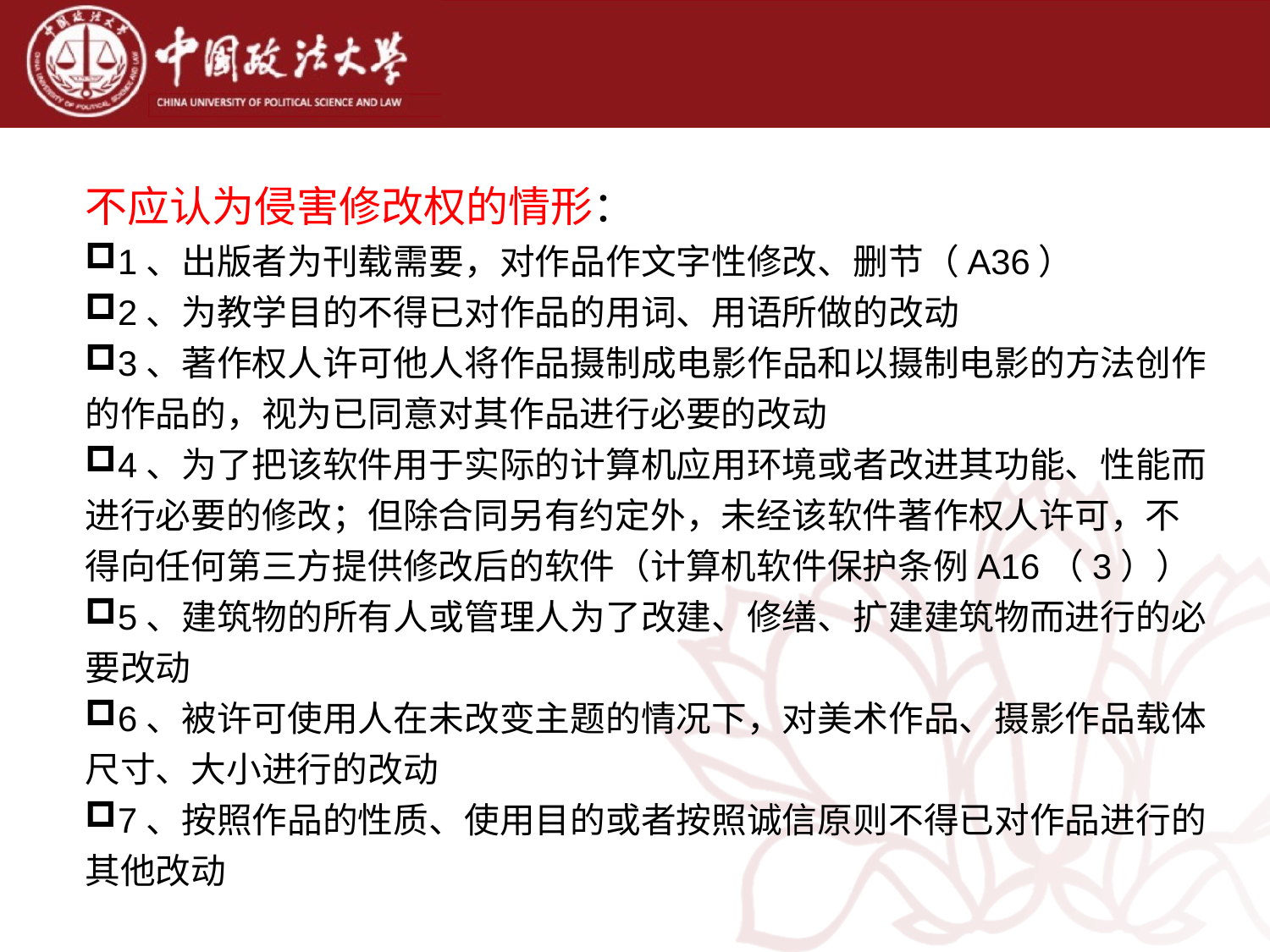

不应认为侵害修改权的情形：
1、出版者为刊载需要，对作品作文字性修改、删节（A36）
2、为教学目的不得已对作品的用词、用语所做的改动
3、著作权人许可他人将作品摄制成电影作品和以摄制电影的方法创作的作品的，视为已同意对其作品进行必要的改动
4、为了把该软件用于实际的计算机应用环境或者改进其功能、性能而进行必要的修改；但除合同另有约定外，未经该软件著作权人许可，不得向任何第三方提供修改后的软件（计算机软件保护条例A16（3））
5、建筑物的所有人或管理人为了改建、修缮、扩建建筑物而进行的必要改动
6、被许可使用人在未改变主题的情况下，对美术作品、摄影作品载体尺寸、大小进行的改动
7、按照作品的性质、使用目的或者按照诚信原则不得已对作品进行的其他改动